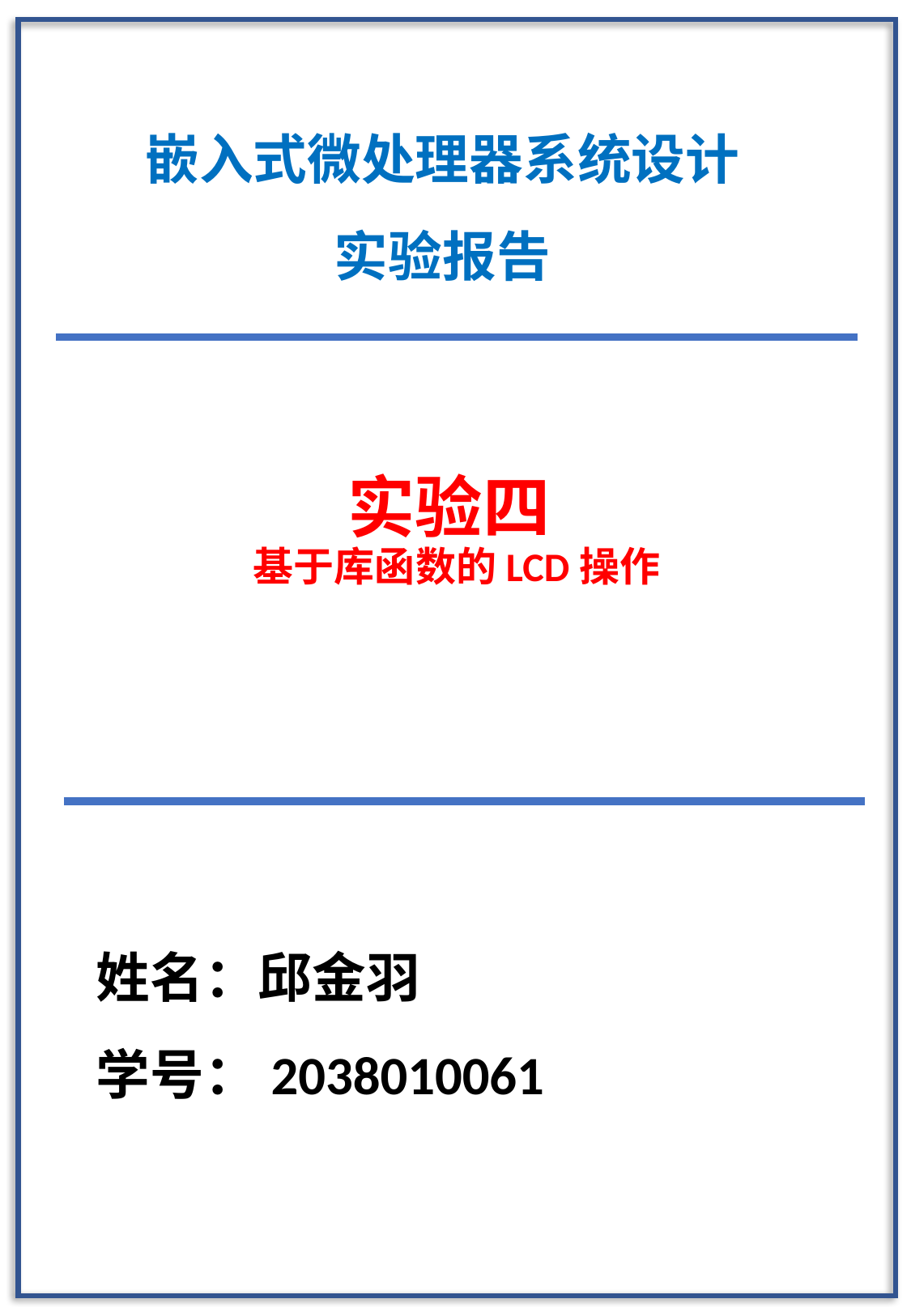

嵌入式微处理器系统设计
实验报告
# 实验四 基于库函数的LCD操作
姓名：邱金羽
学号：2038010061